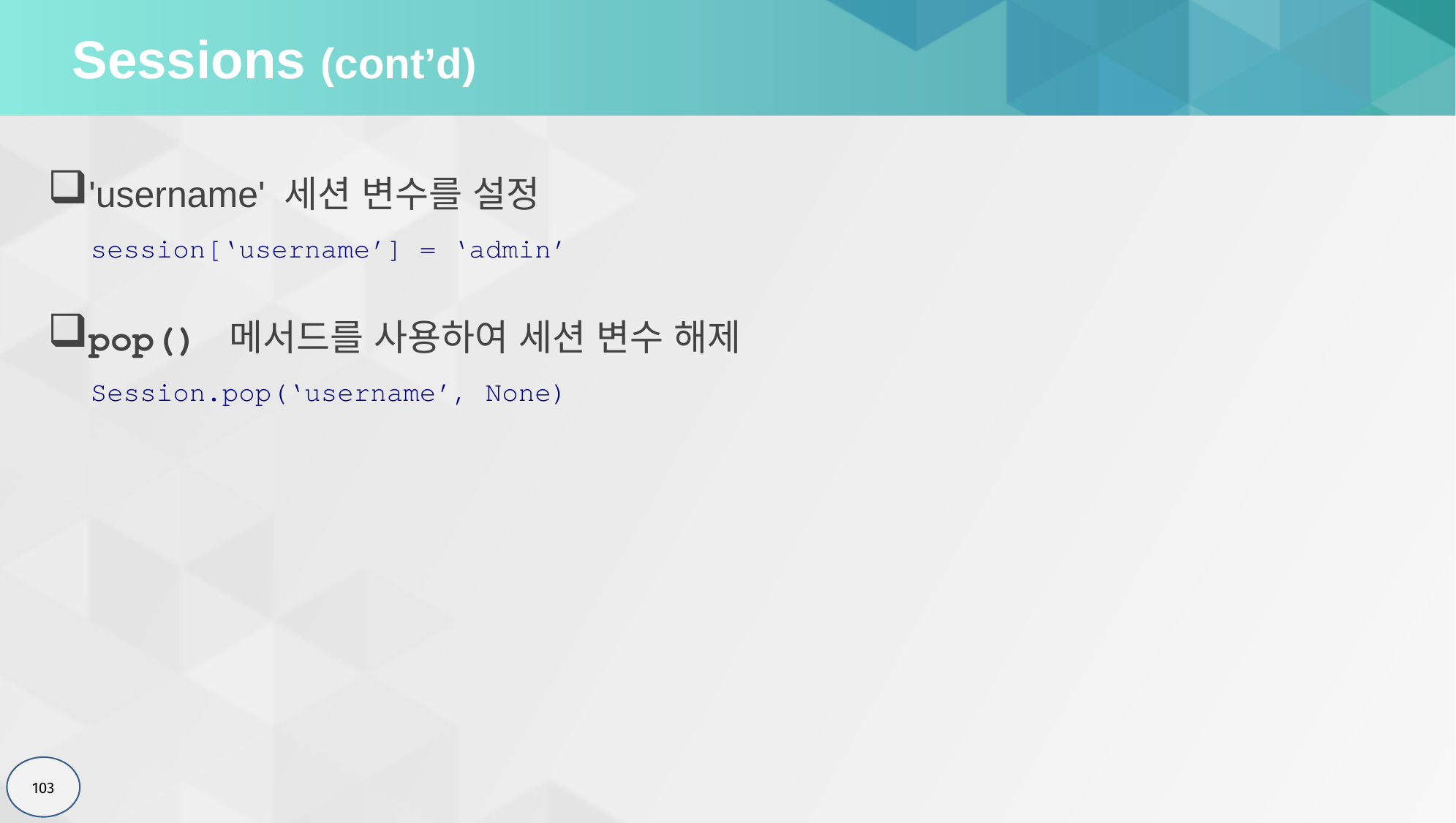

# Sessions (cont’d)
'username' 세션 변수를 설정
session[‘username’] = ‘admin’
pop() 메서드를 사용하여 세션 변수 해제
Session.pop(‘username’, None)